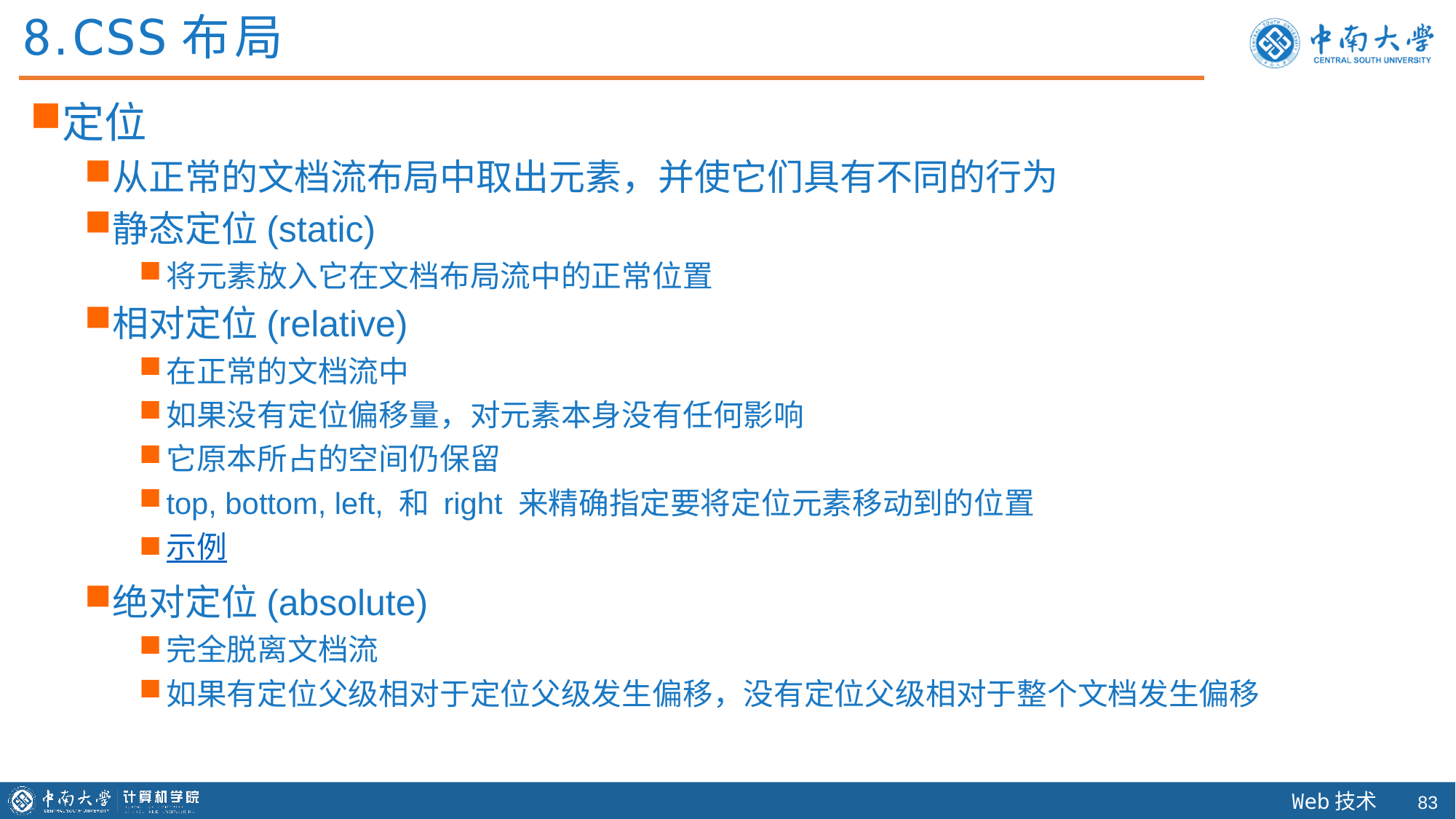

8.CSS布局

定位
从正常的文档流布局中取出元素，并使它们具有不同的行为
静态定位(static)
将元素放入它在文档布局流中的正常位置
相对定位(relative)
在正常的文档流中
如果没有定位偏移量，对元素本身没有任何影响
它原本所占的空间仍保留
top, bottom, left, 和 right 来精确指定要将定位元素移动到的位置
示例
绝对定位(absolute)
完全脱离文档流
如果有定位父级相对于定位父级发生偏移，没有定位父级相对于整个文档发生偏移

83